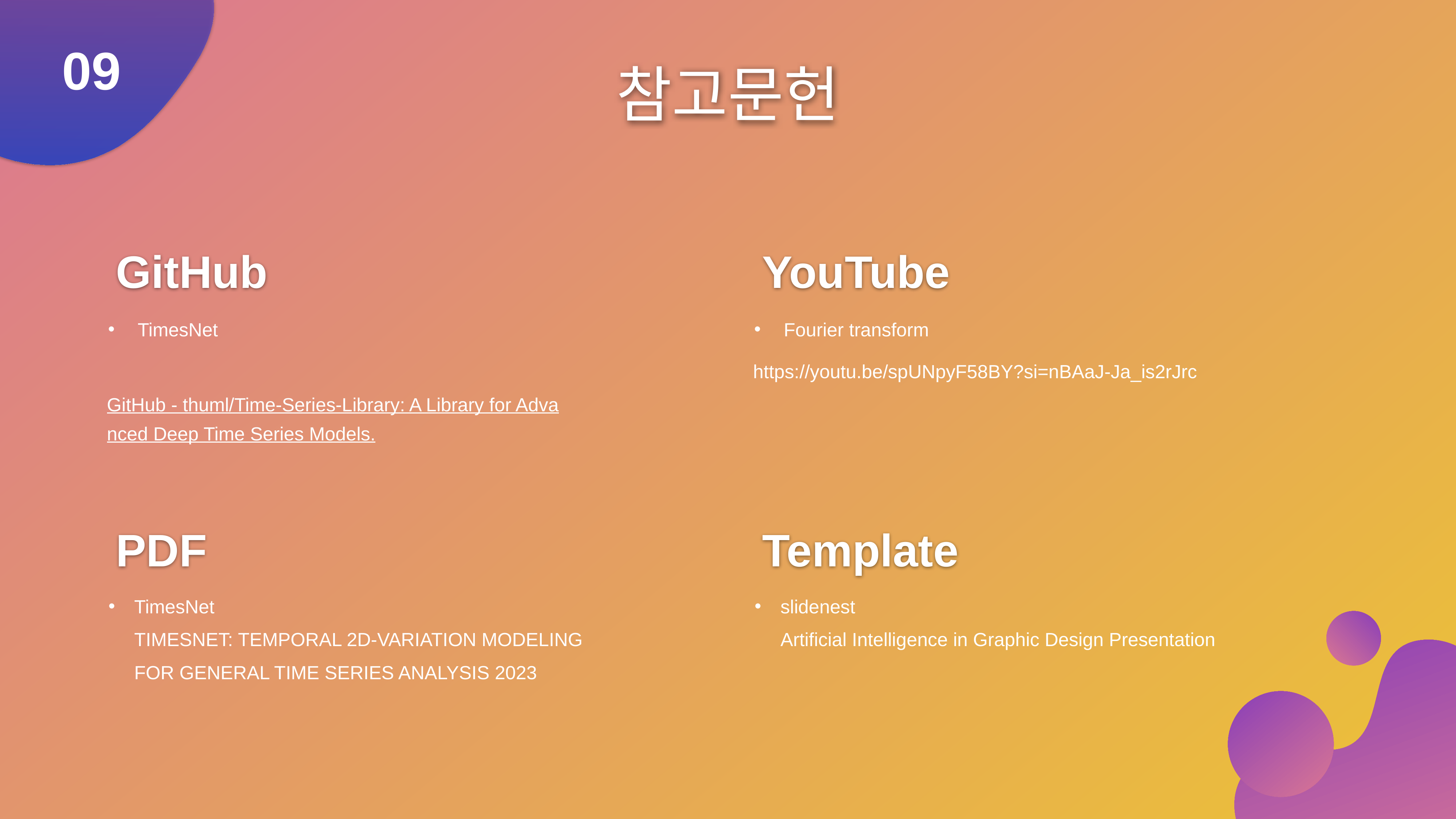

09
참고문헌
GitHub
YouTube
TimesNet
 GitHub - thuml/Time-Series-Library: A Library for Advanced Deep Time Series Models.

Fourier transform
https://youtu.be/spUNpyF58BY?si=nBAaJ-Ja_is2rJrc
PDF
Template
TimesNet
TIMESNET: TEMPORAL 2D-VARIATION MODELING
FOR GENERAL TIME SERIES ANALYSIS 2023

slidenest
Artificial Intelligence in Graphic Design Presentation